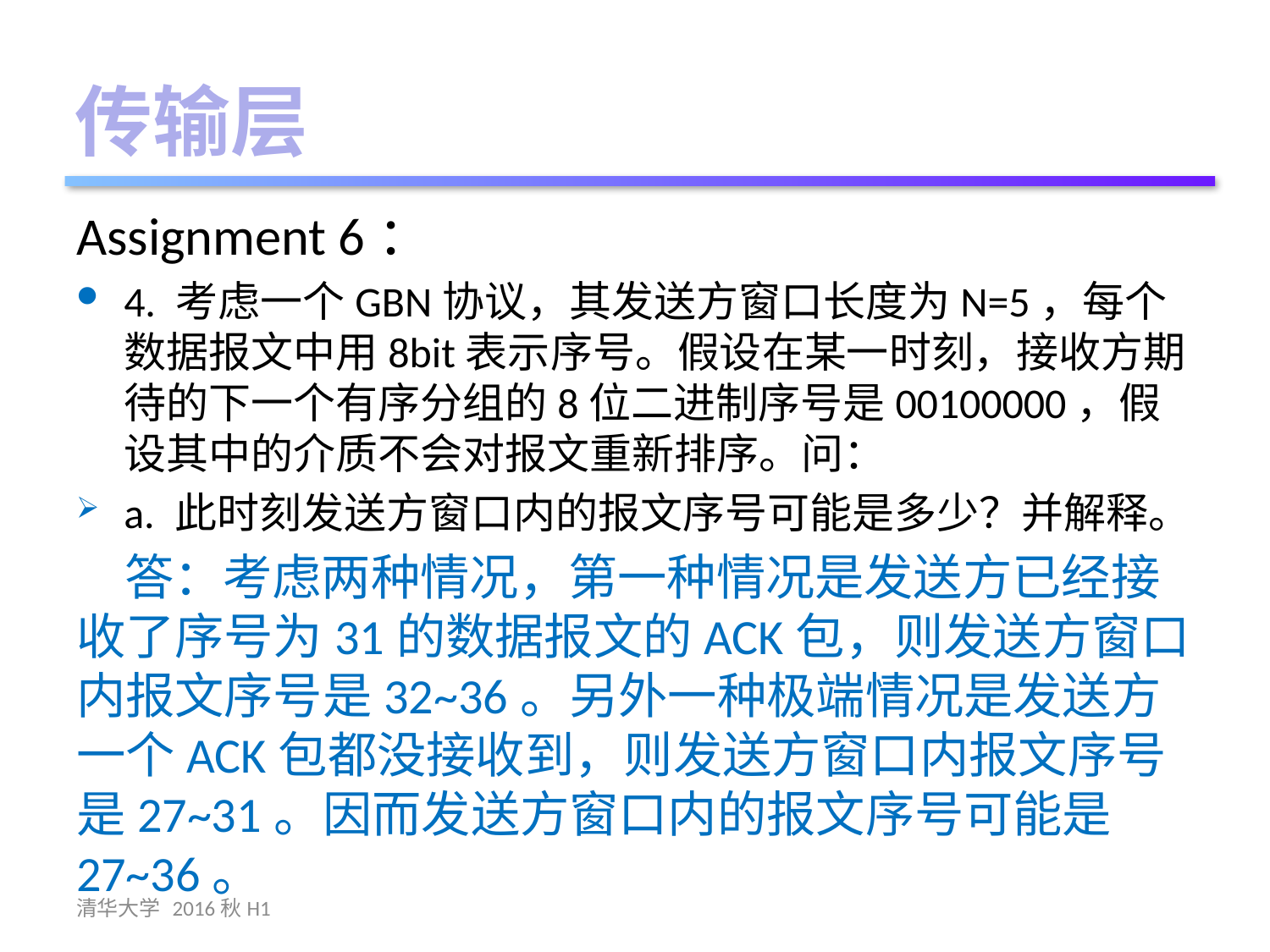

传输层
Assignment 6：
4. 考虑一个GBN协议，其发送方窗口长度为N=5，每个数据报文中用8bit表示序号。假设在某一时刻，接收方期待的下一个有序分组的8位二进制序号是00100000，假设其中的介质不会对报文重新排序。问：
a. 此时刻发送方窗口内的报文序号可能是多少？并解释。
    答：考虑两种情况，第一种情况是发送方已经接收了序号为31的数据报文的ACK包，则发送方窗口内报文序号是32~36。另外一种极端情况是发送方一个ACK包都没接收到，则发送方窗口内报文序号是27~31。因而发送方窗口内的报文序号可能是27~36。
清华大学 2016秋H1
34